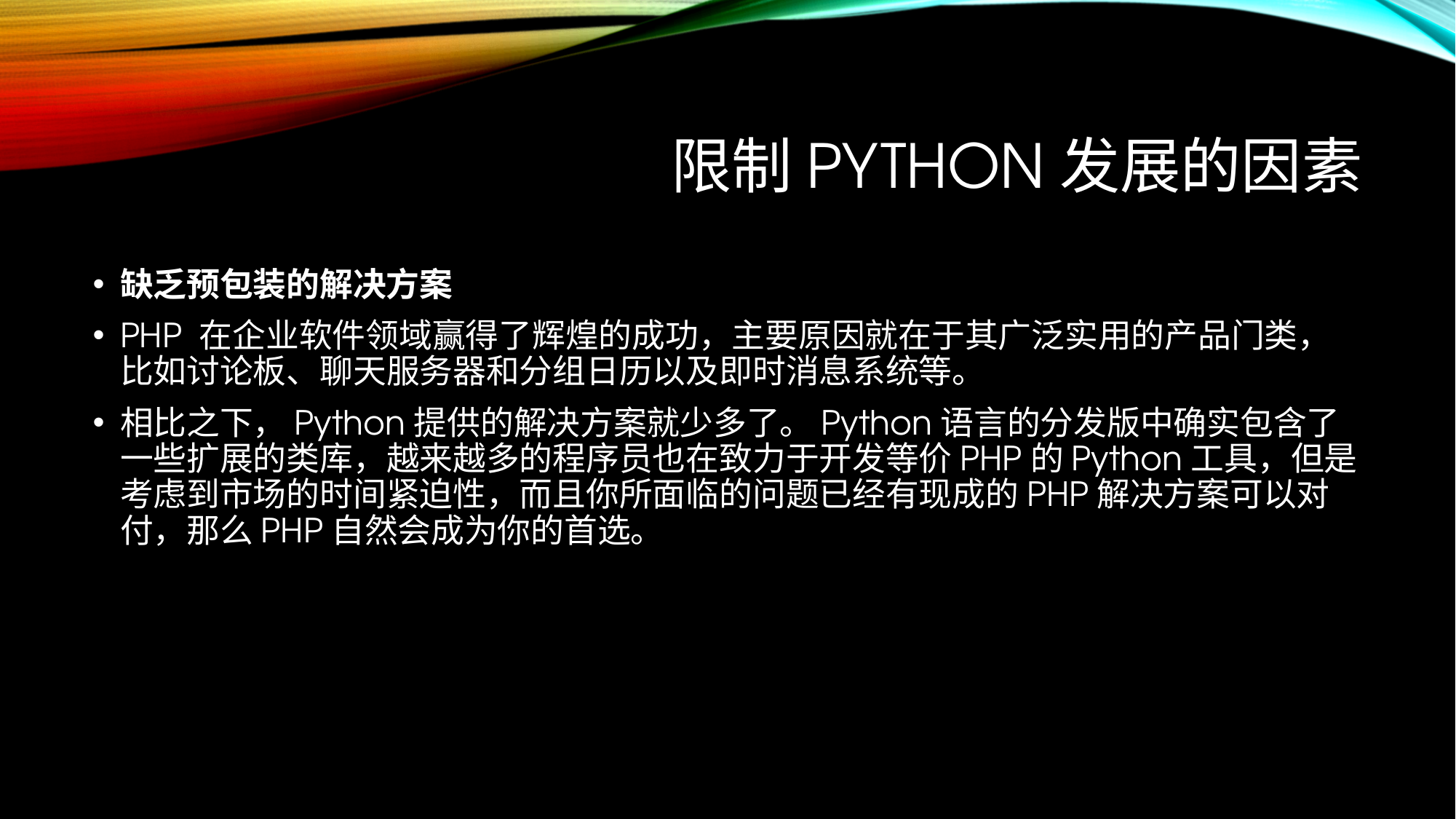

# 限制Python发展的因素
缺乏预包装的解决方案
PHP 在企业软件领域赢得了辉煌的成功，主要原因就在于其广泛实用的产品门类，比如讨论板、聊天服务器和分组日历以及即时消息系统等。
相比之下，Python提供的解决方案就少多了。Python语言的分发版中确实包含了一些扩展的类库，越来越多的程序员也在致力于开发等价PHP的Python工具，但是考虑到市场的时间紧迫性，而且你所面临的问题已经有现成的PHP解决方案可以对付，那么PHP自然会成为你的首选。